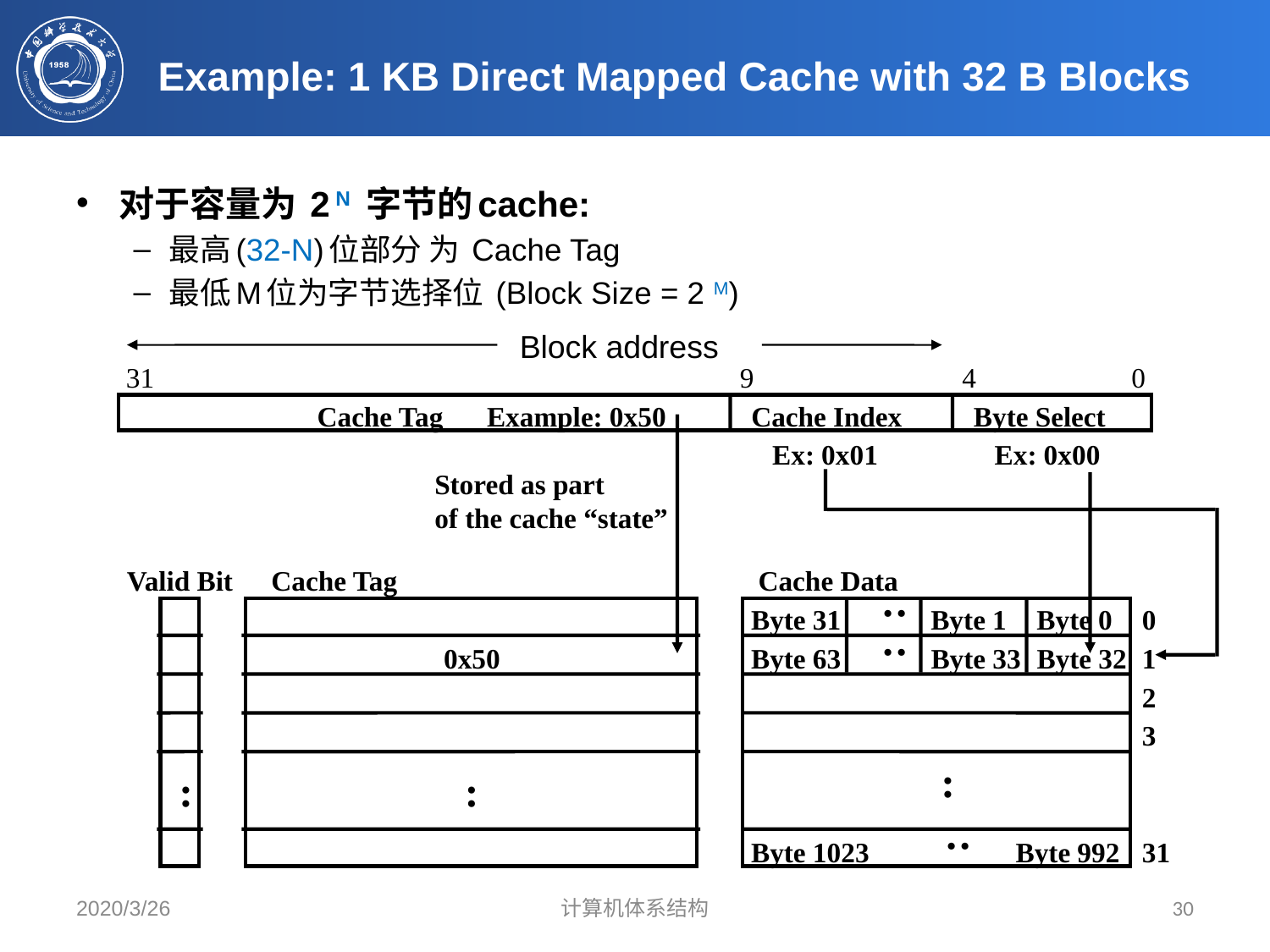

# Example: 1 KB Direct Mapped Cache with 32 B Blocks
对于容量为 2 N 字节的cache:
最高(32-N)位部分 为 Cache Tag
最低M位为字节选择位 (Block Size = 2 M)
Block address

31
9
4
0
Cache Tag
Example: 0x50
Cache Index
Byte Select

Ex: 0x01
Ex: 0x00
Stored as part
of the cache “state”

Valid Bit
 Cache Tag
 Cache Data
:
Byte 31
Byte 1
Byte 0
0

:
Byte 63
Byte 33
Byte 32
0x50
1

2

3

:

:
:
:
Byte 1023
Byte 992
31

2020/3/26
计算机体系结构
30